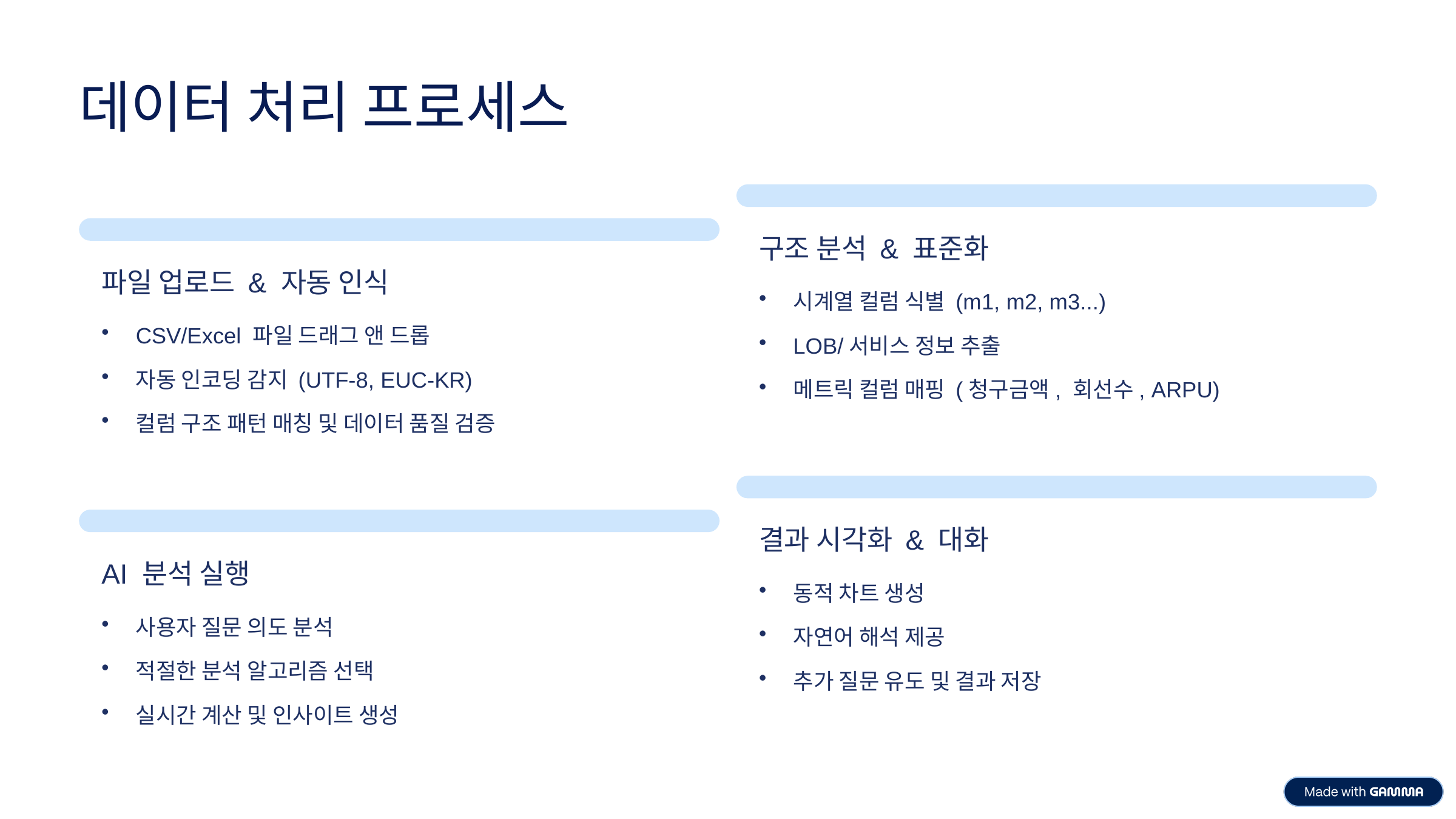

데이터 처리 프로세스

구조 분석 & 표준화
파일 업로드 & 자동 인식
시계열 컬럼 식별 (m1, m2, m3...)
CSV/Excel 파일 드래그 앤 드롭
LOB/서비스 정보 추출
자동 인코딩 감지 (UTF-8, EUC-KR)
메트릭 컬럼 매핑 (청구금액, 회선수, ARPU)
컬럼 구조 패턴 매칭 및 데이터 품질 검증

결과 시각화 & 대화
AI 분석 실행
동적 차트 생성
사용자 질문 의도 분석
자연어 해석 제공
적절한 분석 알고리즘 선택
추가 질문 유도 및 결과 저장
실시간 계산 및 인사이트 생성